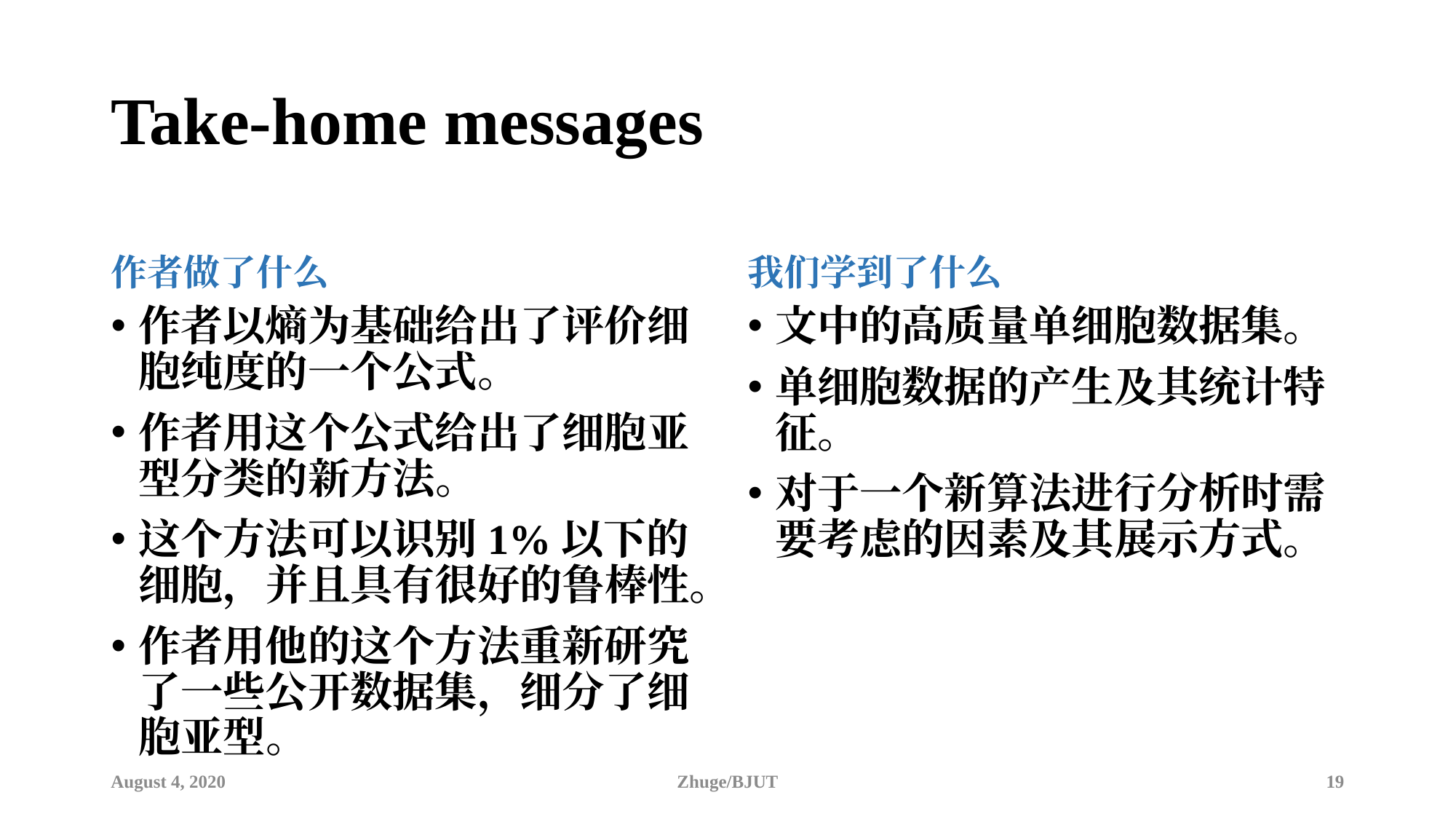

# Take-home messages
作者做了什么
我们学到了什么
作者以熵为基础给出了评价细胞纯度的一个公式。
作者用这个公式给出了细胞亚型分类的新方法。
这个方法可以识别1%以下的细胞，并且具有很好的鲁棒性。
作者用他的这个方法重新研究了一些公开数据集，细分了细胞亚型。
文中的高质量单细胞数据集。
单细胞数据的产生及其统计特征。
对于一个新算法进行分析时需要考虑的因素及其展示方式。

August 4, 2020
Zhuge/BJUT
19